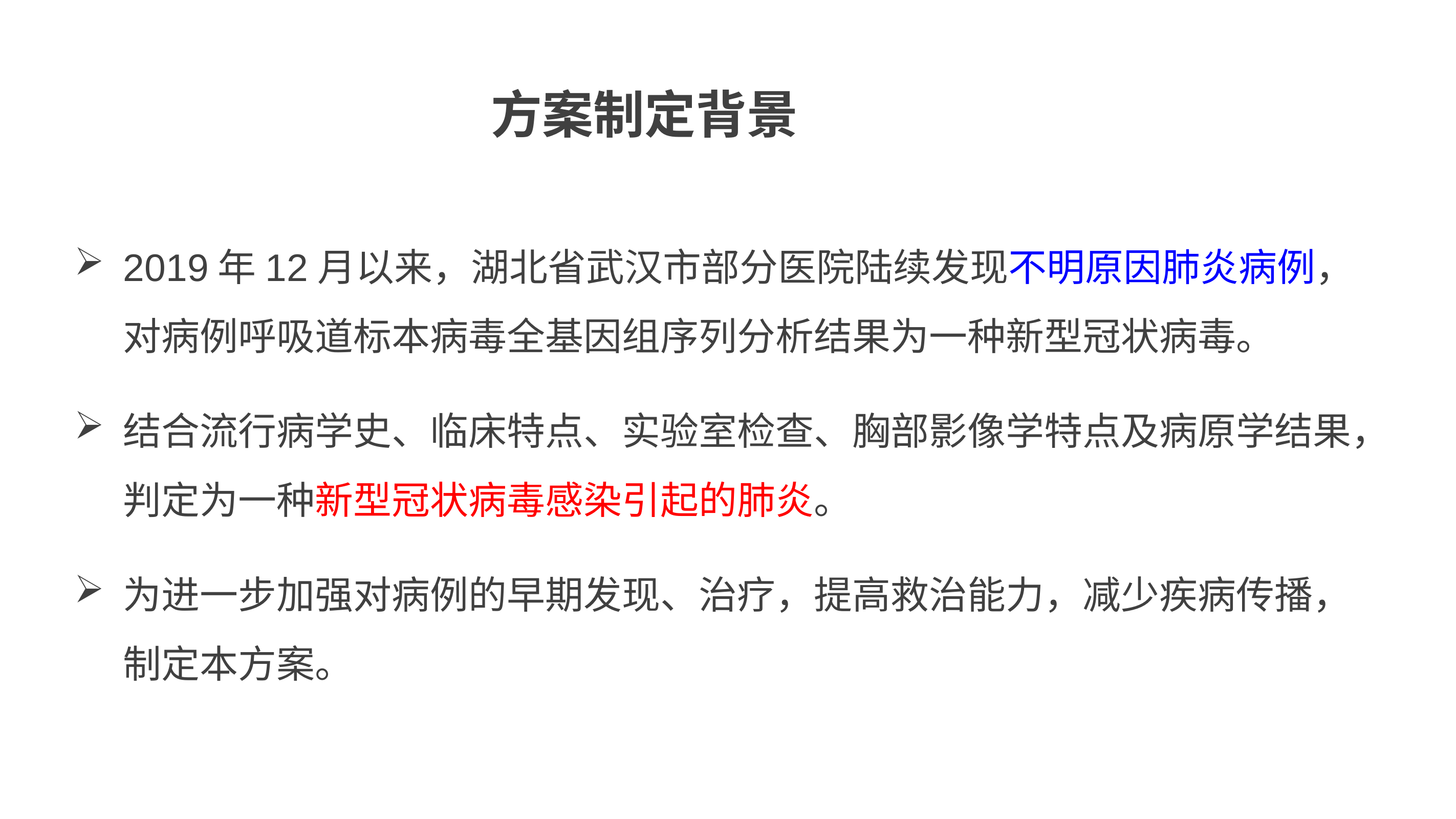

# 方案制定背景
2019年12月以来，湖北省武汉市部分医院陆续发现不明原因肺炎病例，  对病例呼吸道标本病毒全基因组序列分析结果为一种新型冠状病毒。
结合流行病学史、临床特点、实验室检查、胸部影像学特点及病原学结果，判定为一种新型冠状病毒感染引起的肺炎。
为进一步加强对病例的早期发现、治疗，提高救治能力，减少疾病传播，制定本方案。